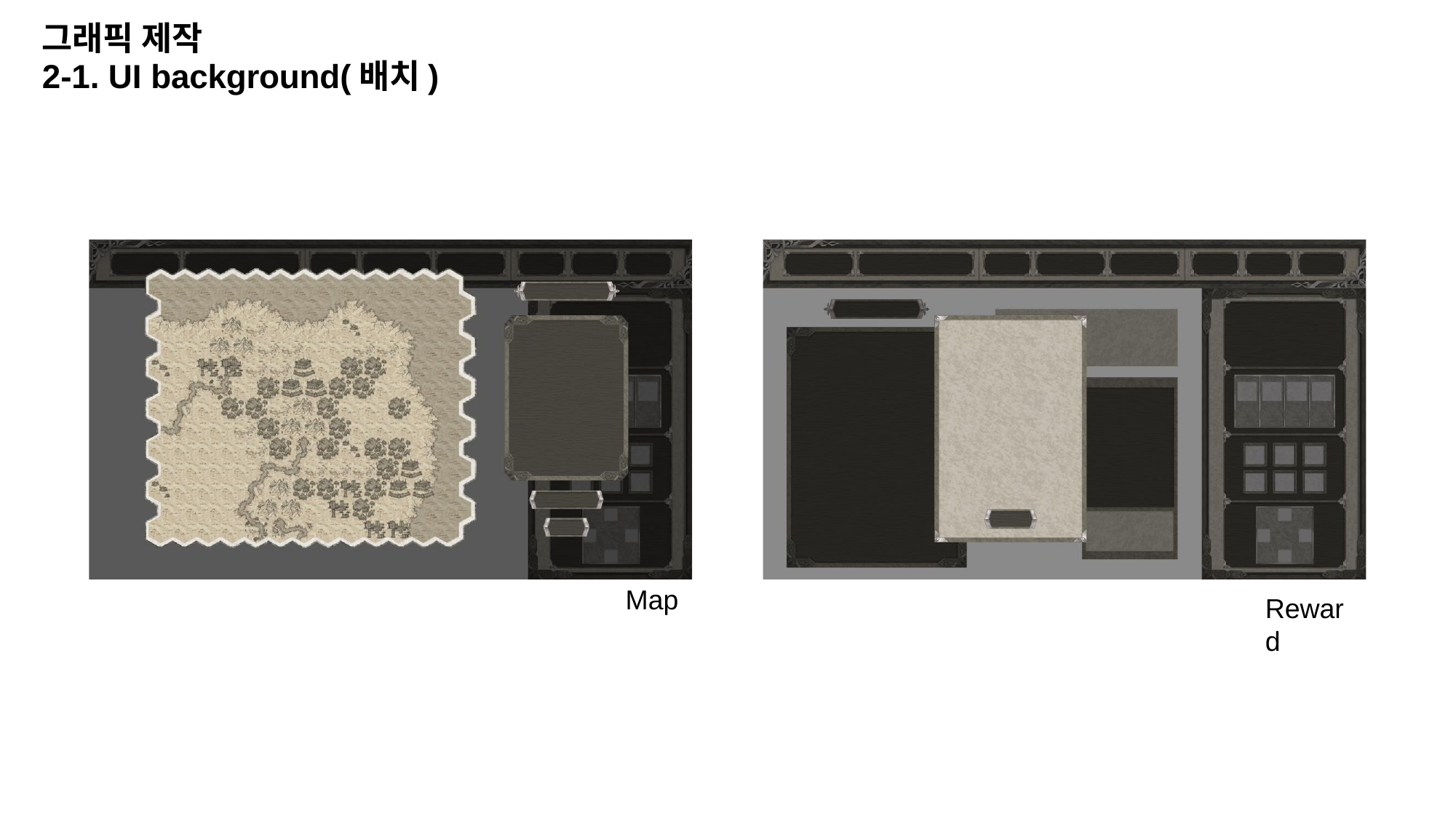

# 그래픽 제작
2-1. UI background(배치)

Map
Reward